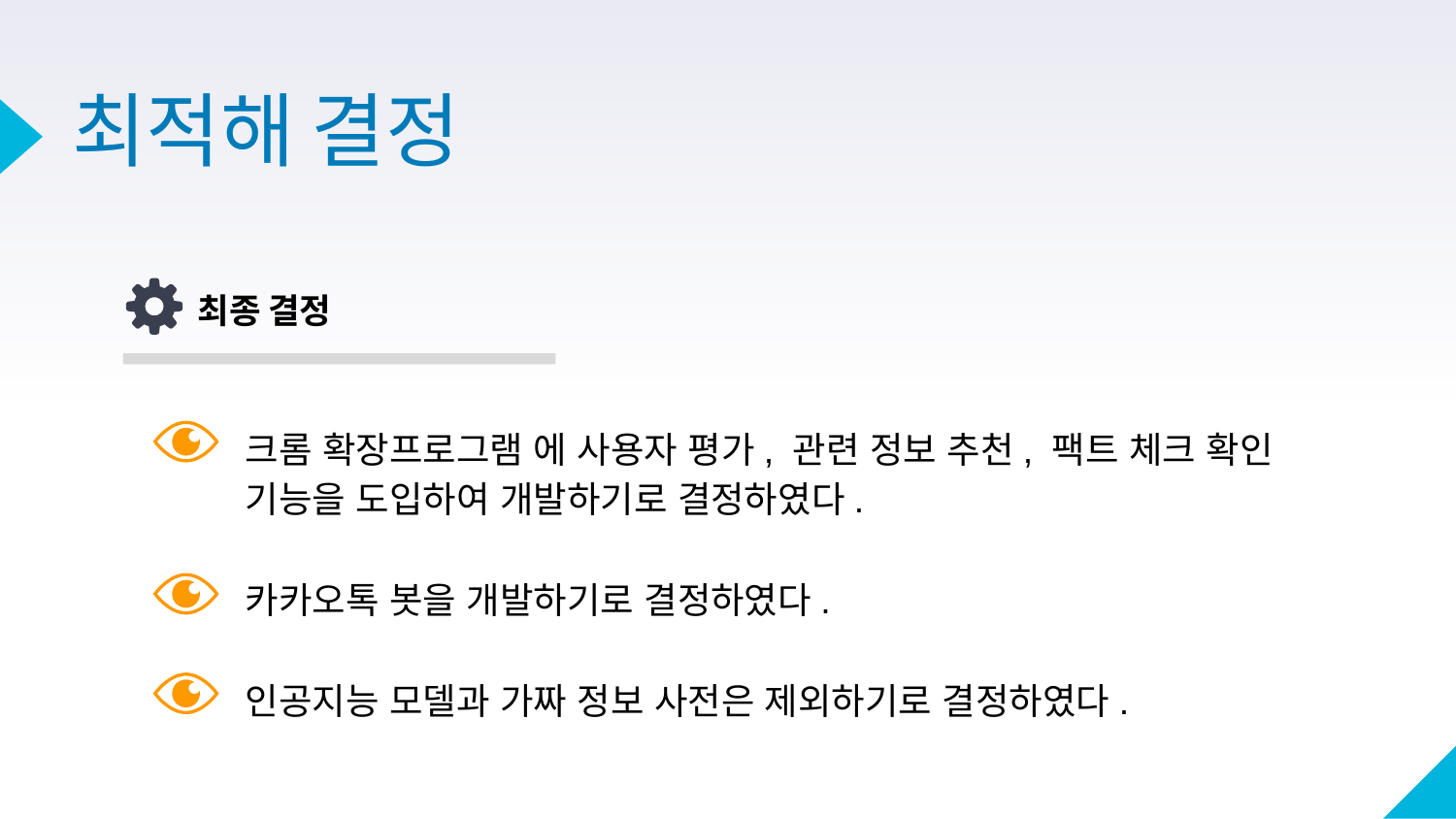

# 최적해 결정
최종 결정

크롬 확장프로그램 에 사용자 평가, 관련 정보 추천, 팩트 체크 확인 기능을 도입하여 개발하기로 결정하였다.

카카오톡 봇을 개발하기로 결정하였다.

인공지능 모델과 가짜 정보 사전은 제외하기로 결정하였다.